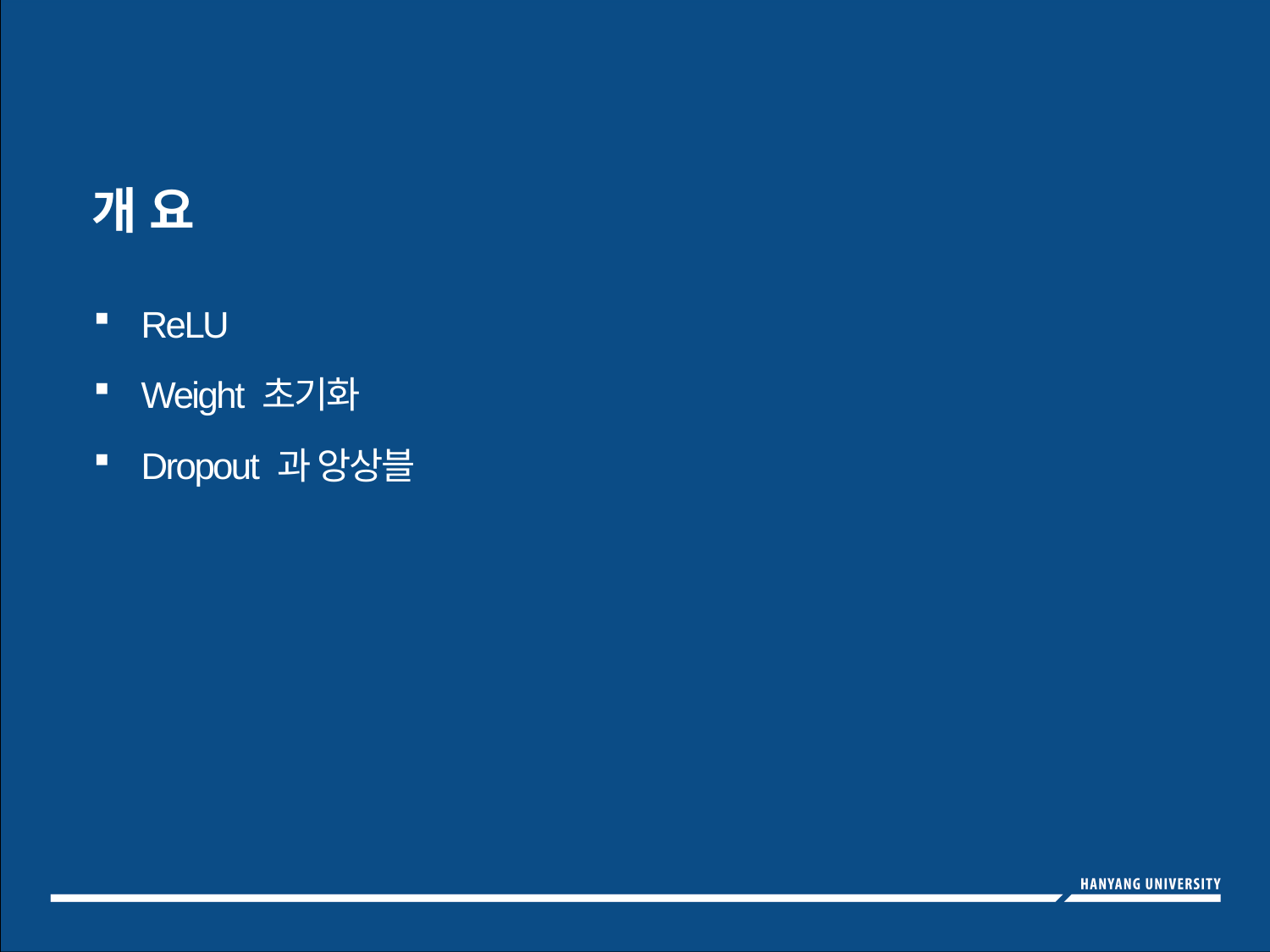

개 요
ReLU
Weight 초기화
Dropout 과 앙상블